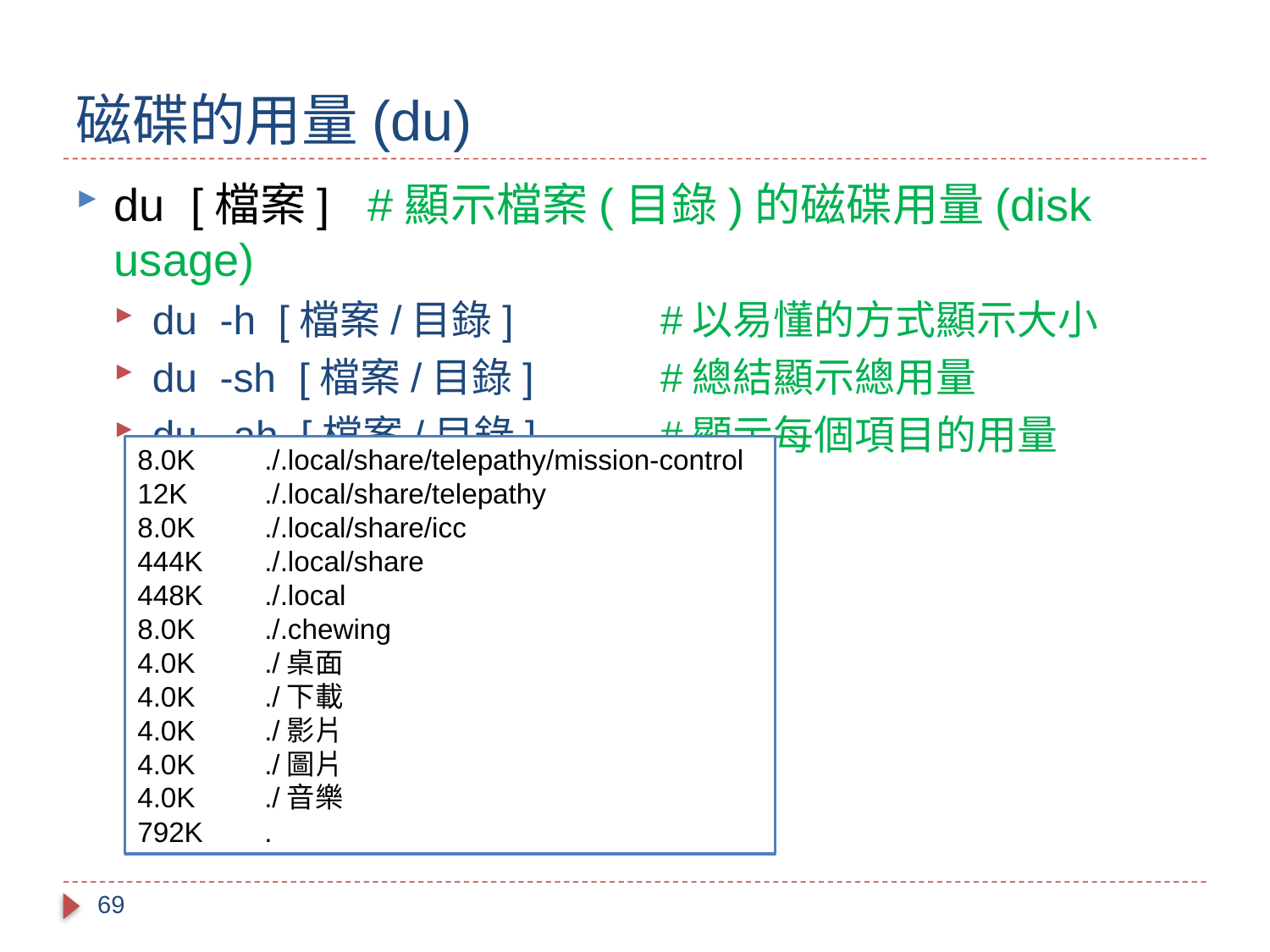

# 磁碟的用量(du)
du  [檔案]	#顯示檔案(目錄)的磁碟用量(disk usage)
du  -h  [檔案/目錄]  	#以易懂的方式顯示大小
du  -sh  [檔案/目錄]	#總結顯示總用量
du  -ah  [檔案/目錄]	#顯示每個項目的用量

8.0K	./.local/share/telepathy/mission-control
12K	./.local/share/telepathy
8.0K	./.local/share/icc
444K	./.local/share
448K	./.local
8.0K	./.chewing
4.0K	./桌面
4.0K	./下載
4.0K	./影片
4.0K	./圖片
4.0K	./音樂
792K	.
69